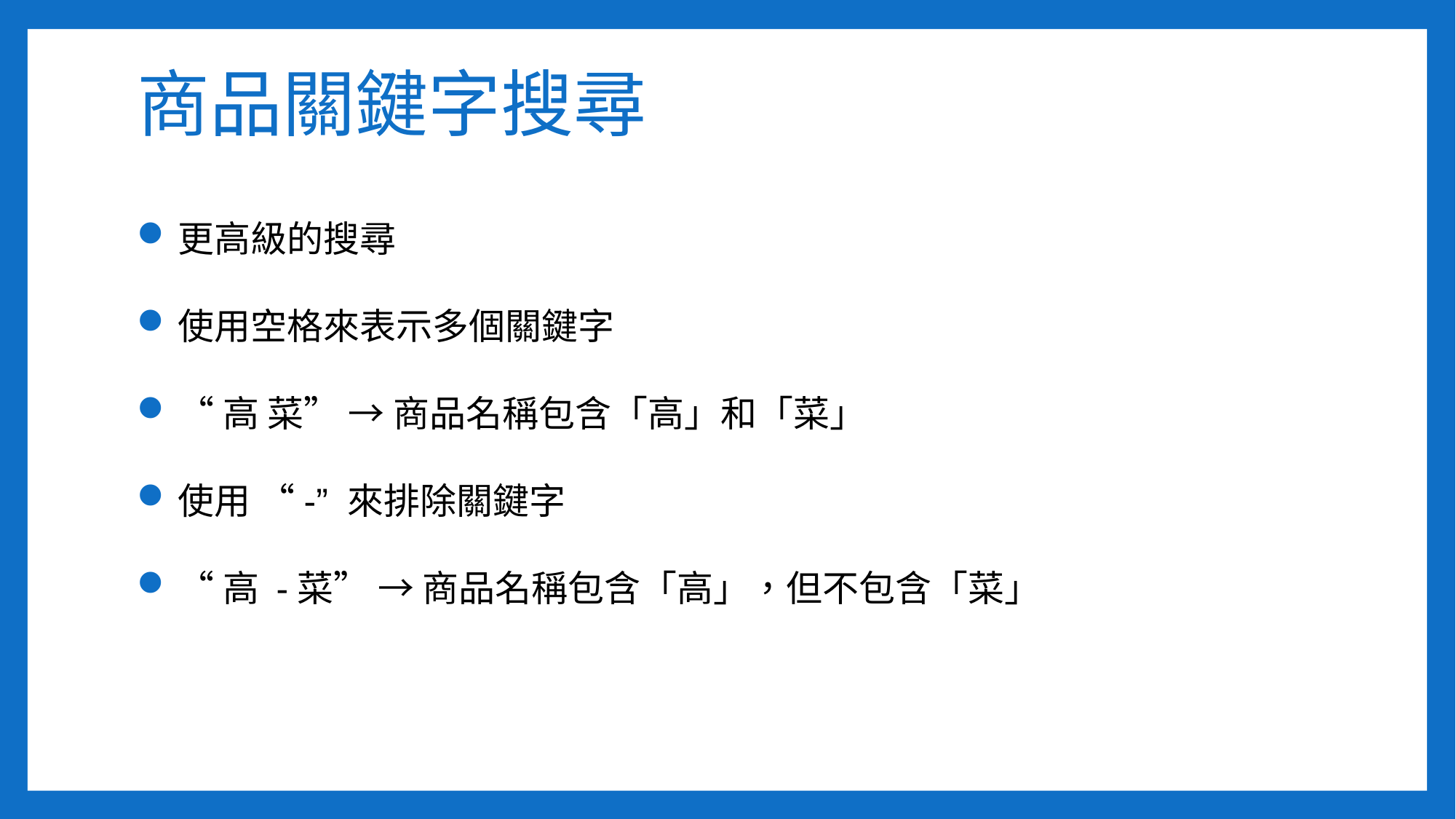

商品關鍵字搜尋
更高級的搜尋
使用空格來表示多個關鍵字
“高 菜” → 商品名稱包含「高」和「菜」
使用 “-” 來排除關鍵字
“高 -菜” → 商品名稱包含「高」，但不包含「菜」